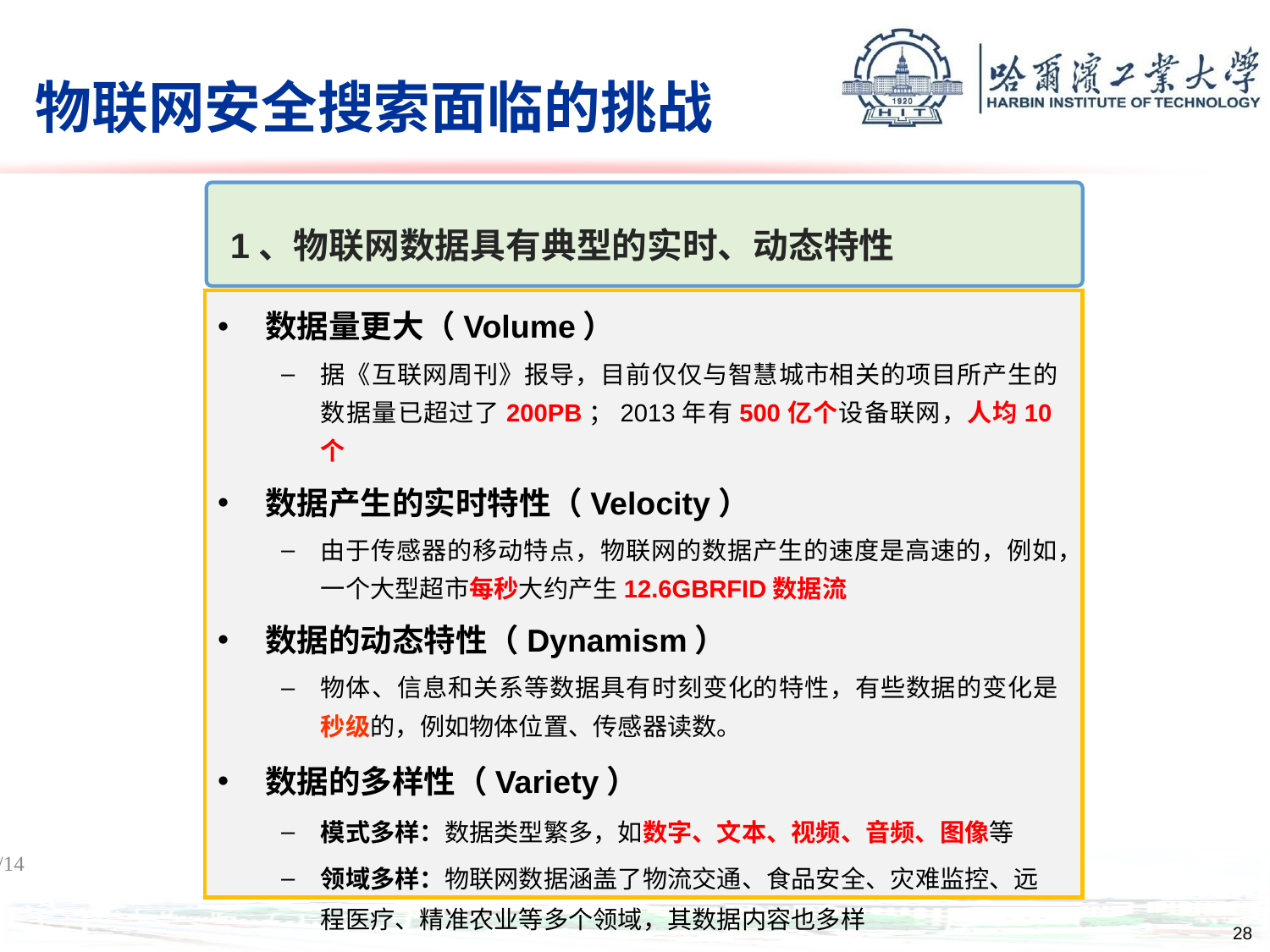

# 物联网安全搜索面临的挑战
 1、物联网数据具有典型的实时、动态特性
数据量更大（Volume）
据《互联网周刊》报导，目前仅仅与智慧城市相关的项目所产生的数据量已超过了200PB；2013年有500亿个设备联网，人均10个
数据产生的实时特性（Velocity）
由于传感器的移动特点，物联网的数据产生的速度是高速的，例如，一个大型超市每秒大约产生12.6GBRFID数据流
数据的动态特性（Dynamism）
物体、信息和关系等数据具有时刻变化的特性，有些数据的变化是秒级的，例如物体位置、传感器读数。
数据的多样性（Variety）
模式多样：数据类型繁多，如数字、文本、视频、音频、图像等
领域多样：物联网数据涵盖了物流交通、食品安全、灾难监控、远程医疗、精准农业等多个领域，其数据内容也多样

9/28/14